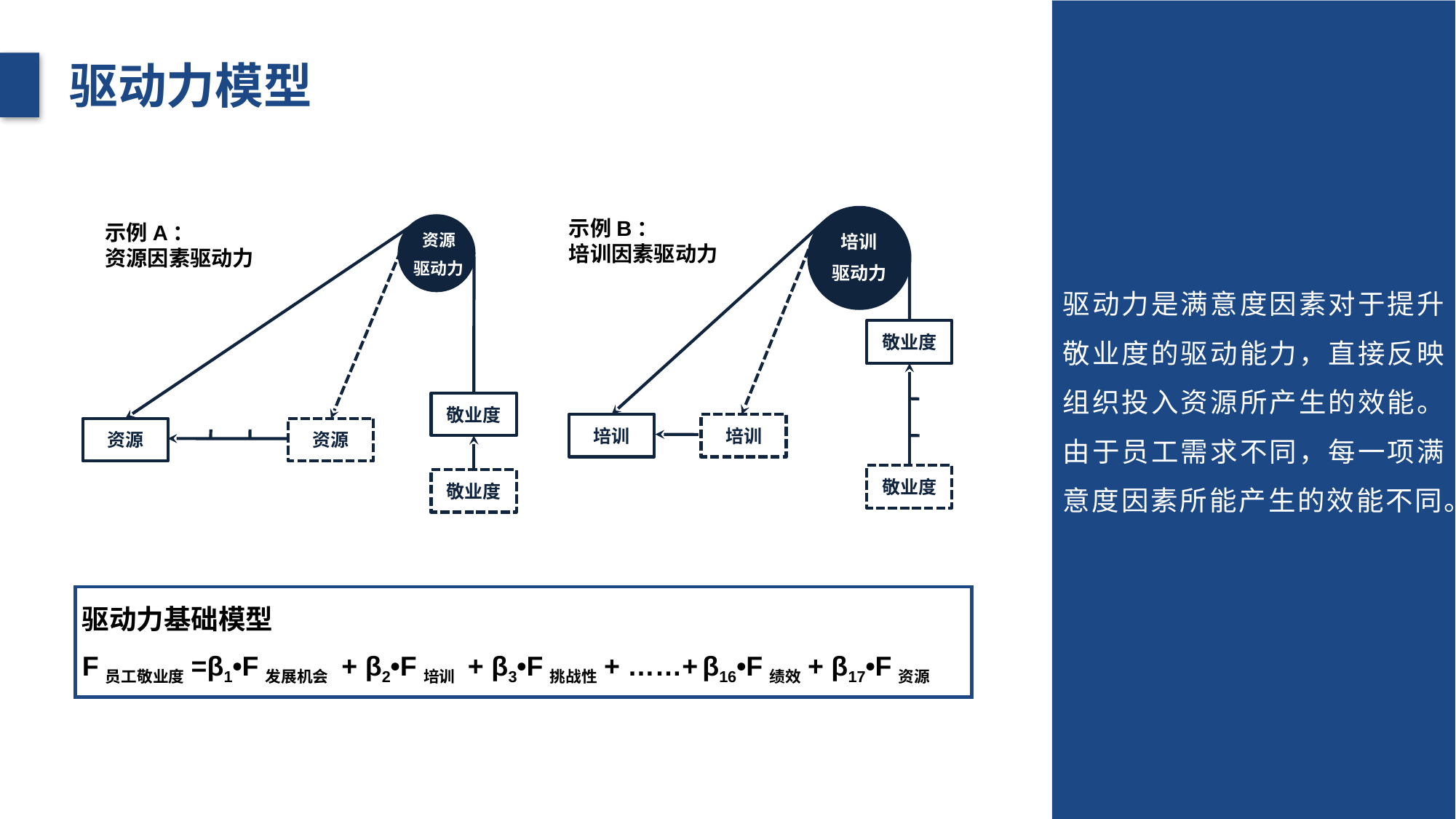

驱动力是满意度因素对于提升敬业度的驱动能力，直接反映组织投入资源所产生的效能。由于员工需求不同，每一项满意度因素所能产生的效能不同。

# 驱动力模型

培训
驱动力
敬业度
培训
培训
敬业度
示例B：
培训因素驱动力
示例A：
资源因素驱动力

资源
驱动力
敬业度
资源
资源
敬业度

驱动力基础模型
F员工敬业度=β1•F发展机会 + β2•F培训 + β3•F挑战性+ ……+ β16•F绩效+ β17•F资源
8